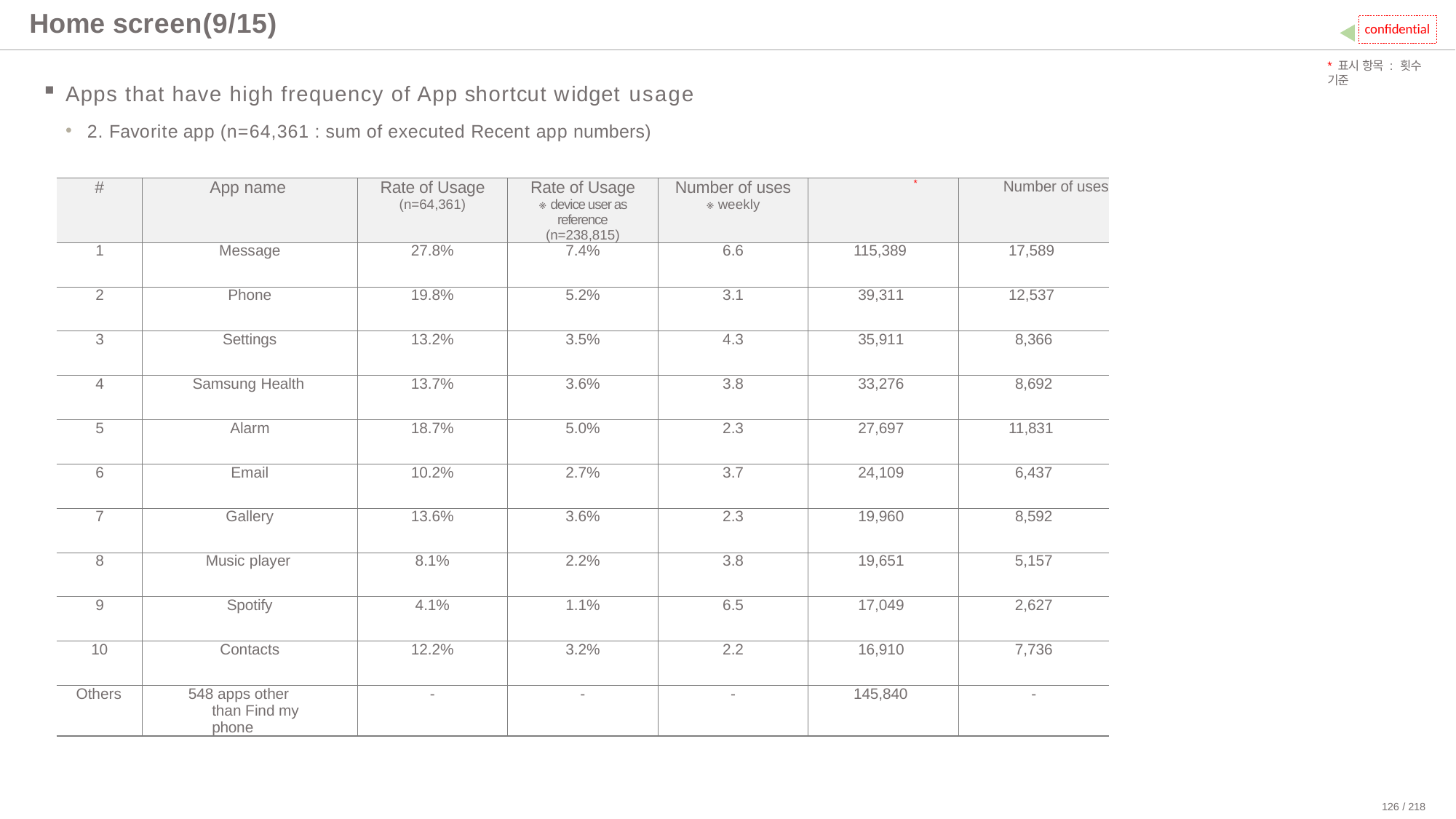

# Home screen(9/15)
confidential

*표시 항목 : 횟수 기준
Apps that have high frequency of App shortcut widget usage

2. Favorite app (n=64,361 : sum of executed Recent app numbers)
| # | App name | Rate of Usage (n=64,361) | Rate of Usage ※ device user as reference (n=238,815) | Number of uses ※ weekly | \* | Number of uses |
| --- | --- | --- | --- | --- | --- | --- |
| 1 | Message | 27.8% | 7.4% | 6.6 | 115,389 | 17,589 |
| 2 | Phone | 19.8% | 5.2% | 3.1 | 39,311 | 12,537 |
| 3 | Settings | 13.2% | 3.5% | 4.3 | 35,911 | 8,366 |
| 4 | Samsung Health | 13.7% | 3.6% | 3.8 | 33,276 | 8,692 |
| 5 | Alarm | 18.7% | 5.0% | 2.3 | 27,697 | 11,831 |
| 6 | Email | 10.2% | 2.7% | 3.7 | 24,109 | 6,437 |
| 7 | Gallery | 13.6% | 3.6% | 2.3 | 19,960 | 8,592 |
| 8 | Music player | 8.1% | 2.2% | 3.8 | 19,651 | 5,157 |
| 9 | Spotify | 4.1% | 1.1% | 6.5 | 17,049 | 2,627 |
| 10 | Contacts | 12.2% | 3.2% | 2.2 | 16,910 | 7,736 |
| Others | 548 apps other than Find my phone | - | - | - | 145,840 | - |
사용 횟수
126 / 218